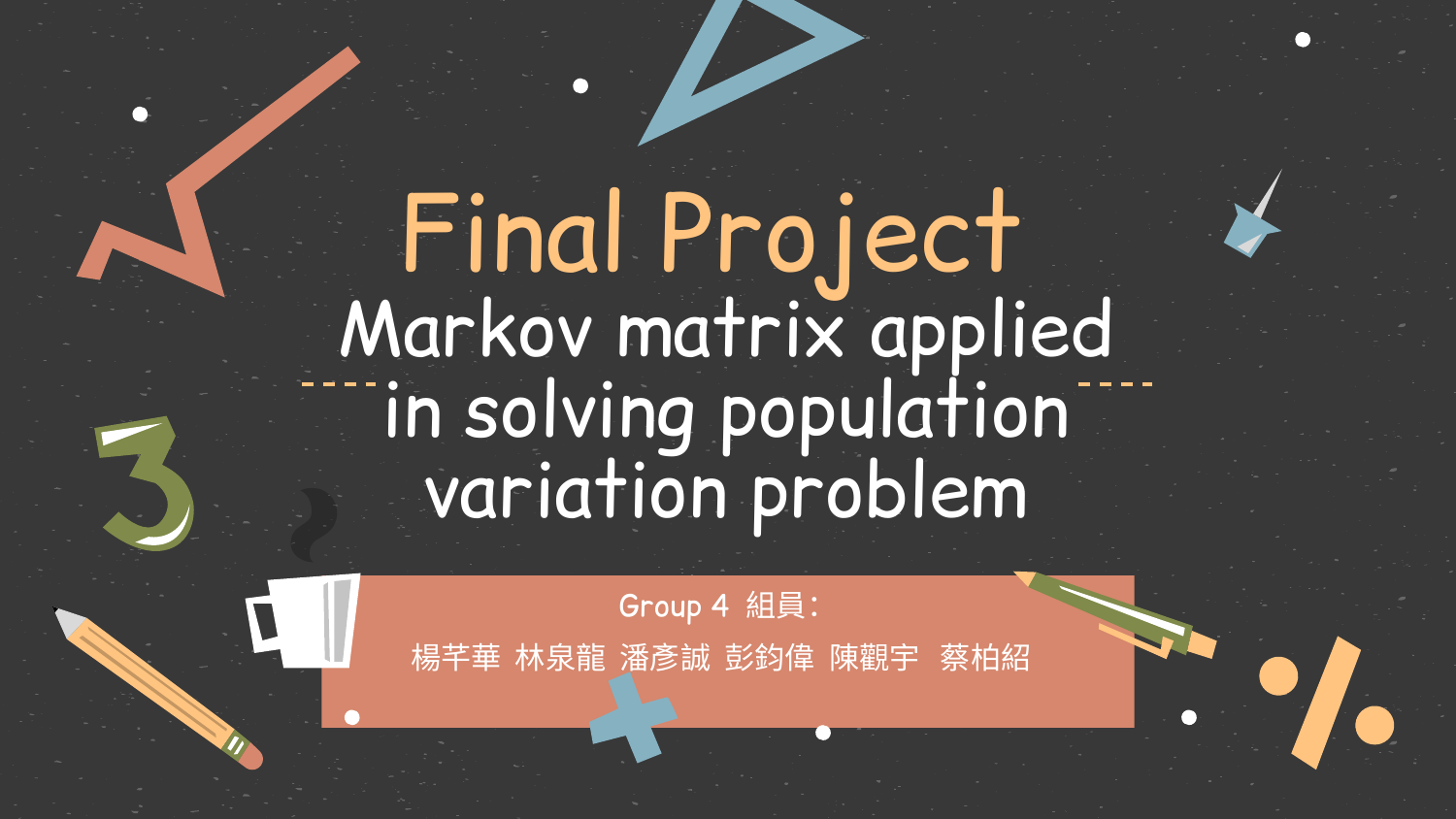

# Final Project
Markov matrix applied in solving population variation problem

Group 4 組員：
楊芊華  林泉龍  潘彥誠  彭鈞偉  陳觀宇   蔡柏紹